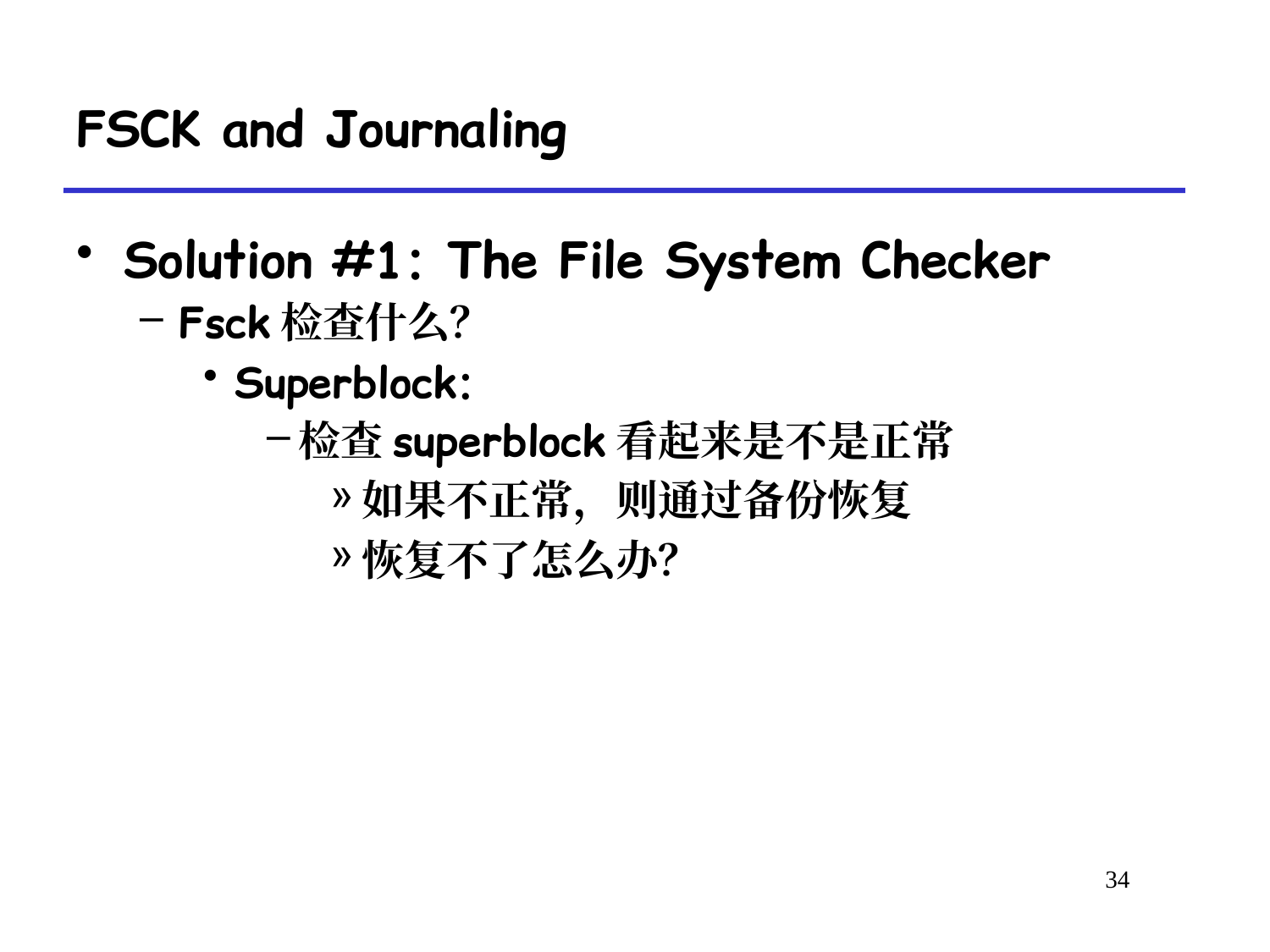

# FSCK and Journaling
Solution #1: The File System Checker
Fsck检查什么？
Superblock:
检查superblock看起来是不是正常
如果不正常，则通过备份恢复
恢复不了怎么办？

34